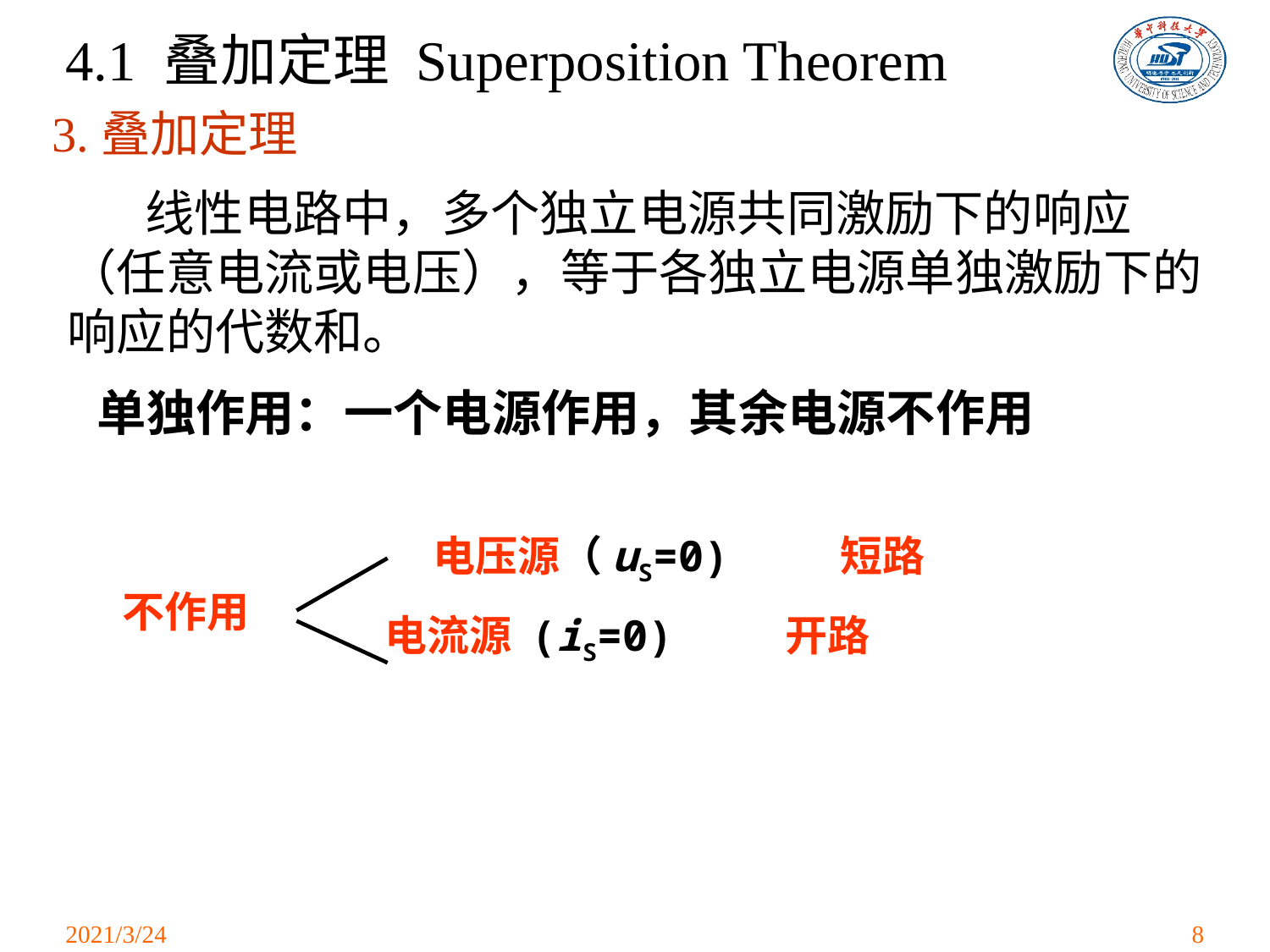

4.1 叠加定理 Superposition Theorem
3.叠加定理
      线性电路中，多个独立电源共同激励下的响应（任意电流或电压），等于各独立电源单独激励下的响应的代数和。
单独作用：一个电源作用，其余电源不作用
  电压源（uS=0)    短路

不作用

电流源 (iS=0)    开路
2021/3/24

8